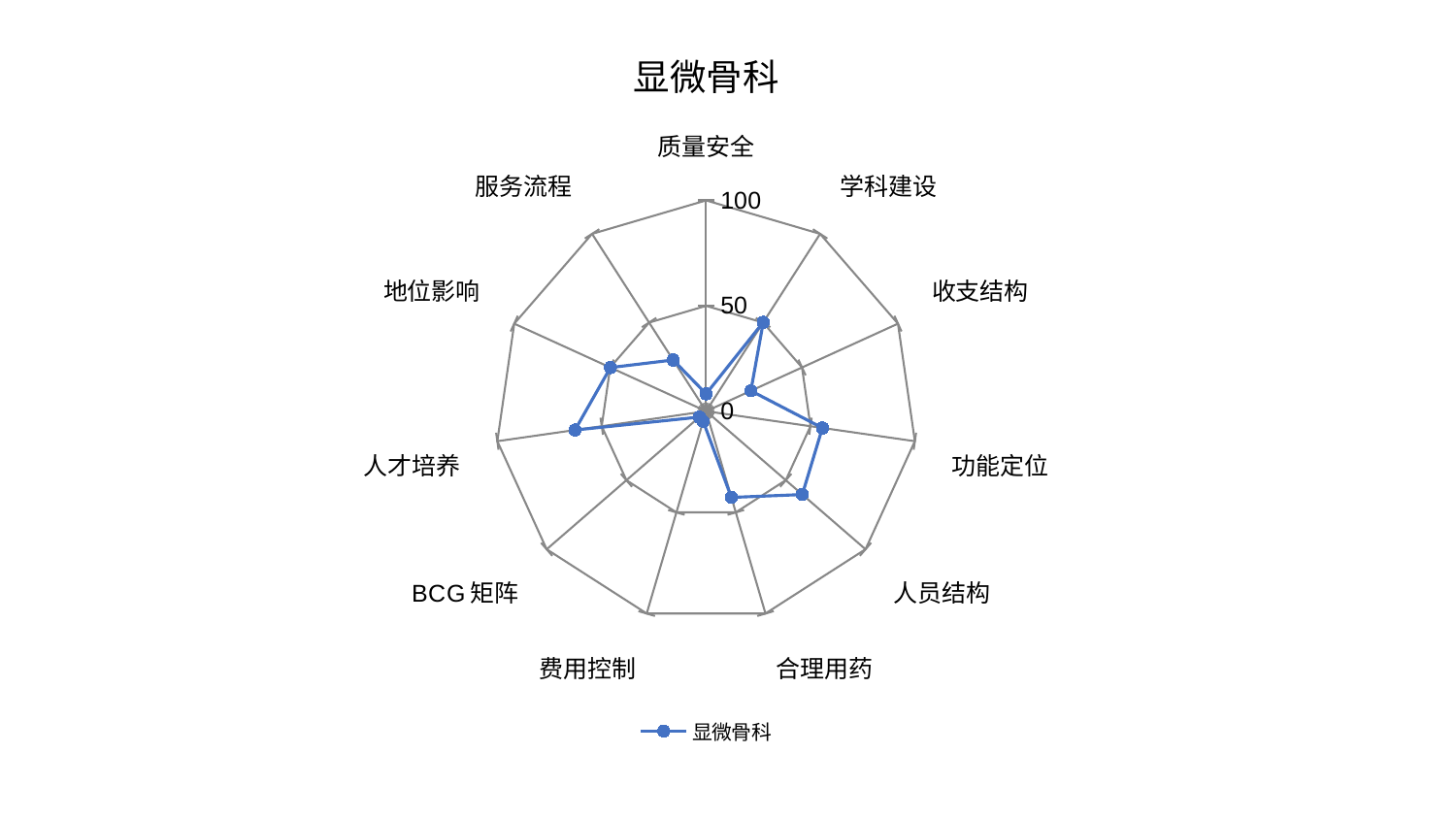

### Chart: 显微骨科

| Category | 显微骨科 |
|---|---|
| 质量安全 | 8.21564193797686 |
| 学科建设 | 50.143100143637774 |
| 收支结构 | 23.342028179606952 |
| 功能定位 | 55.73022898942876 |
| 人员结构 | 60.33600592442637 |
| 合理用药 | 42.613206354234435 |
| 费用控制 | 4.968479640028902 |
| BCG矩阵 | 4.253756805456658 |
| 人才培养 | 62.7952994760746 |
| 地位影响 | 49.87358790207261 |
| 服务流程 | 28.879133294763218 |
173